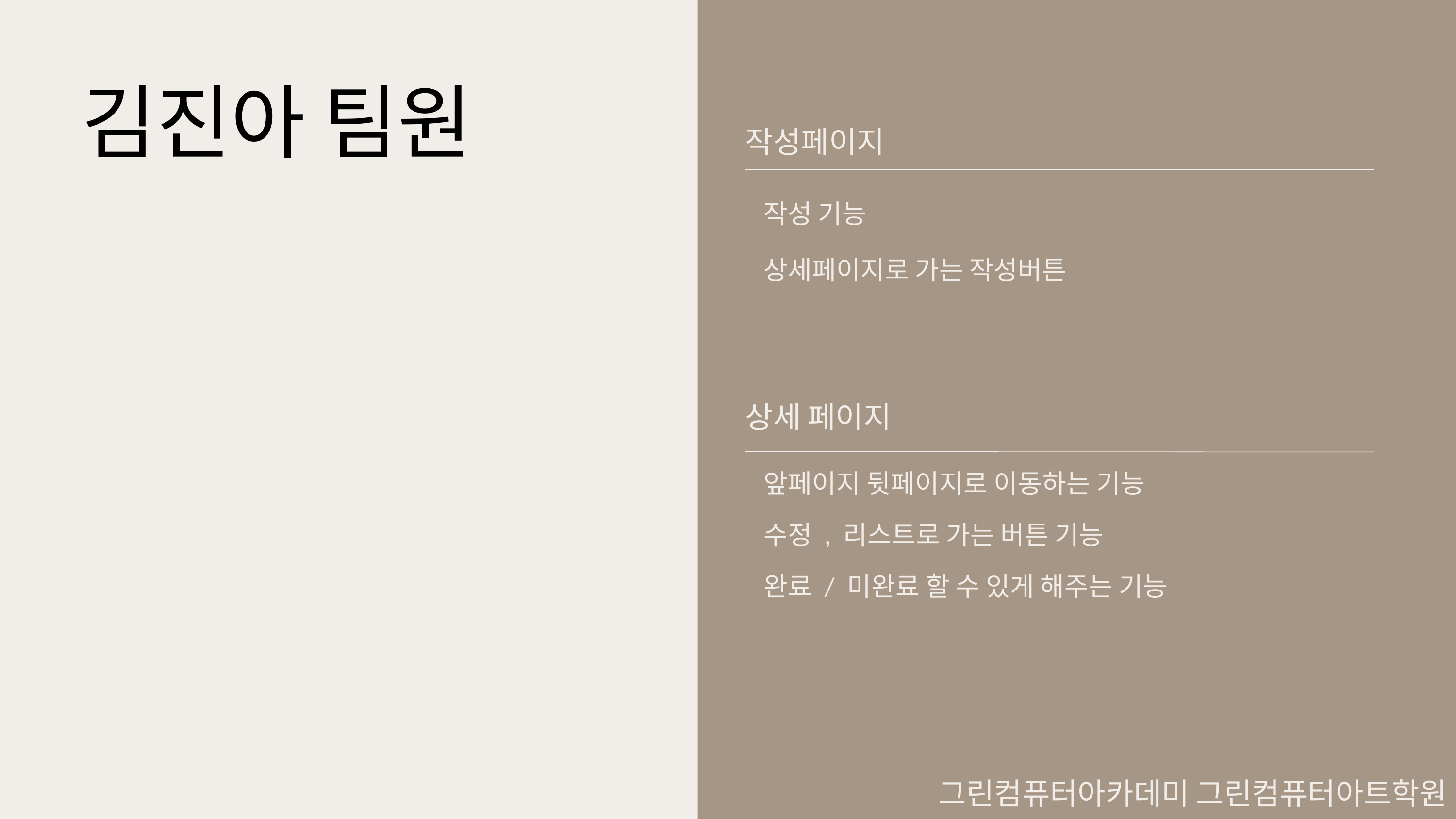

김진아 팀원
작성페이지

작성 기능
상세페이지로 가는 작성버튼
상세 페이지

앞페이지 뒷페이지로 이동하는 기능
수정 , 리스트로 가는 버튼 기능
완료 / 미완료 할 수 있게 해주는 기능
그린컴퓨터아카데미 그린컴퓨터아트학원